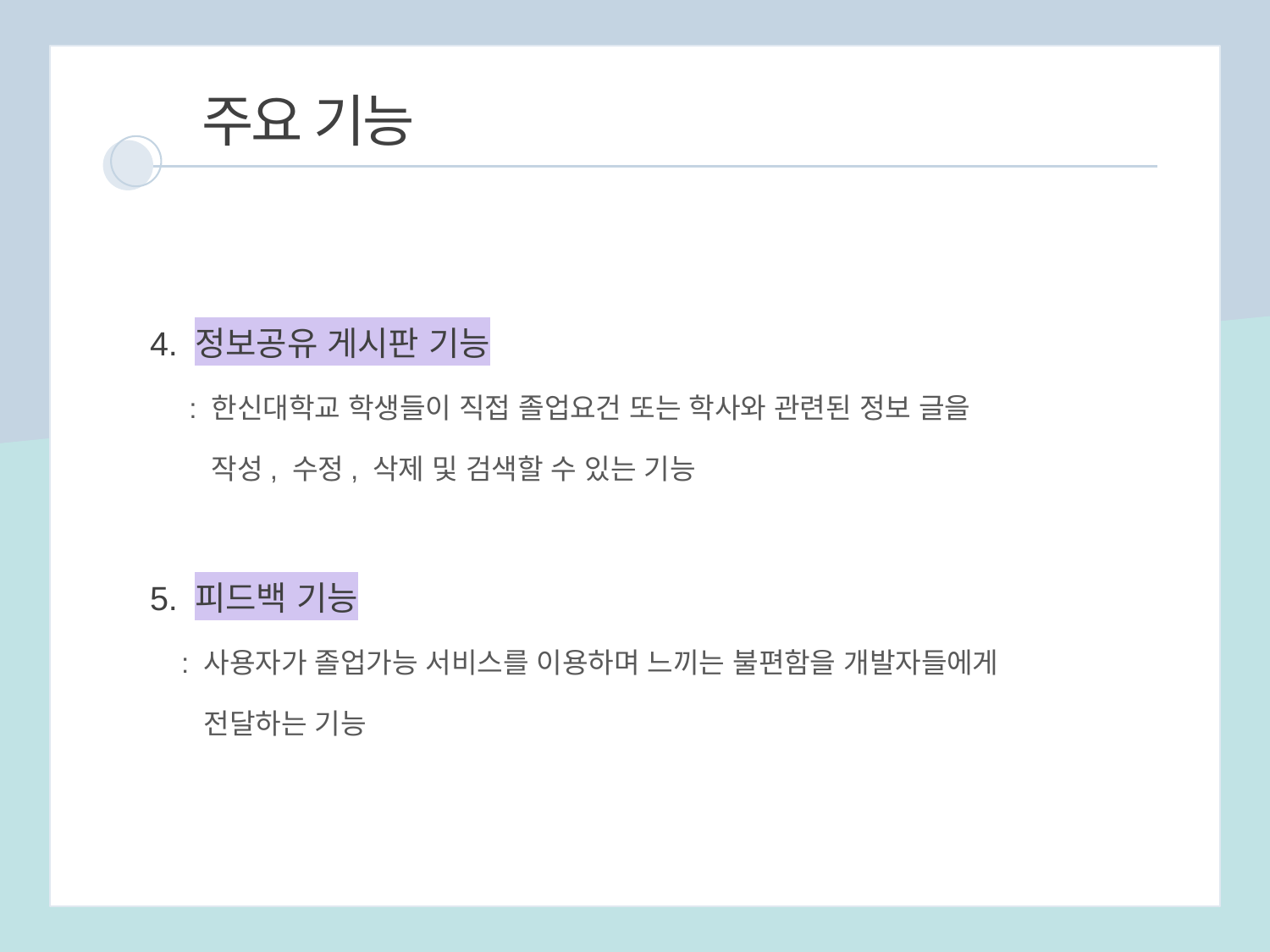

주요 기능
4. 정보공유 게시판 기능
     : 한신대학교 학생들이 직접 졸업요건 또는 학사와 관련된 정보 글을
       작성, 수정, 삭제 및 검색할 수 있는 기능

5. 피드백 기능
    : 사용자가 졸업가능 서비스를 이용하며 느끼는 불편함을 개발자들에게
      전달하는 기능